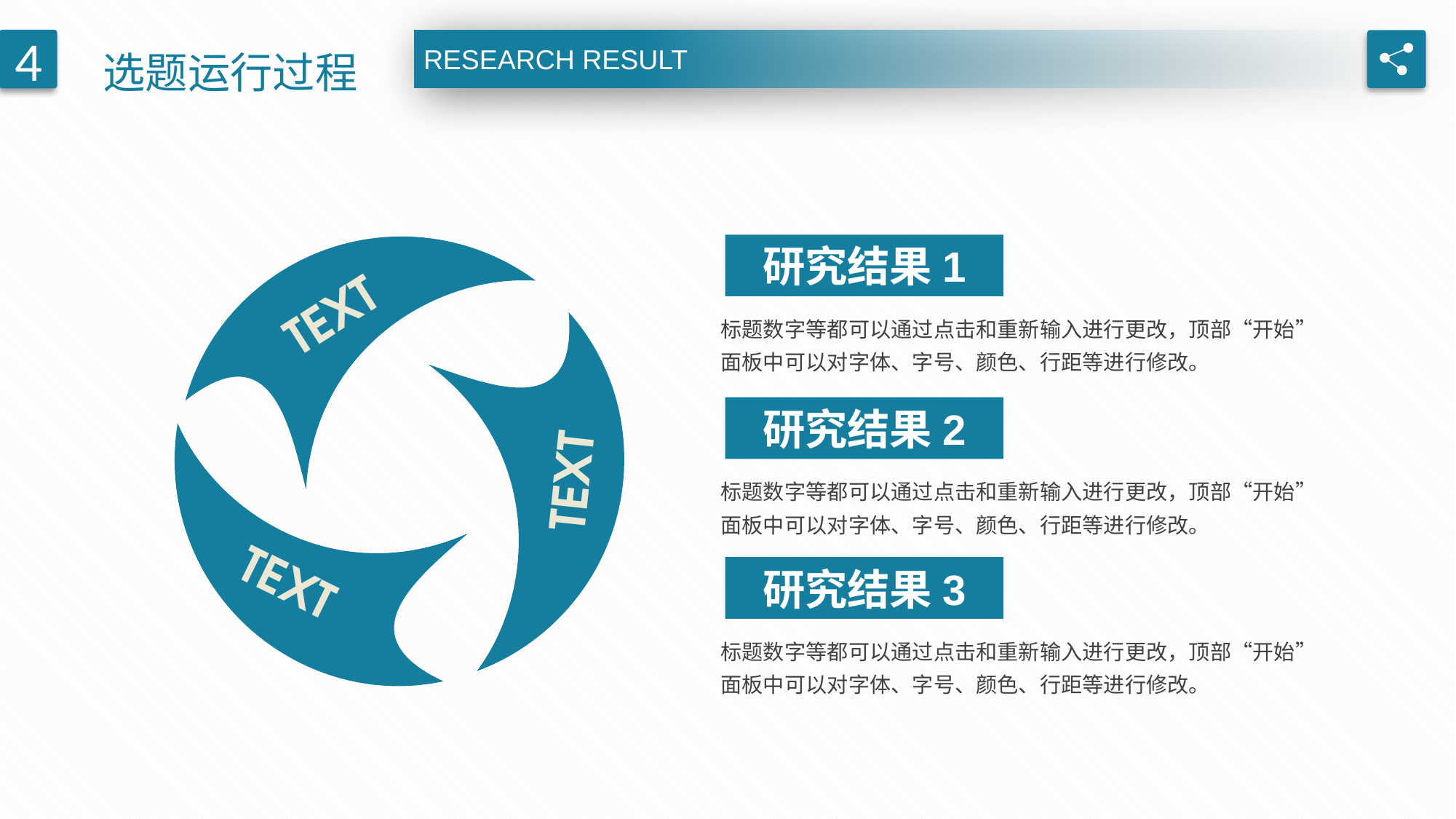

选题运行过程
4

RESEARCH RESULT

研究结果1
TEXT
标题数字等都可以通过点击和重新输入进行更改，顶部“开始”面板中可以对字体、字号、颜色、行距等进行修改。

研究结果2
TEXT
标题数字等都可以通过点击和重新输入进行更改，顶部“开始”面板中可以对字体、字号、颜色、行距等进行修改。
TEXT
研究结果3
标题数字等都可以通过点击和重新输入进行更改，顶部“开始”面板中可以对字体、字号、颜色、行距等进行修改。